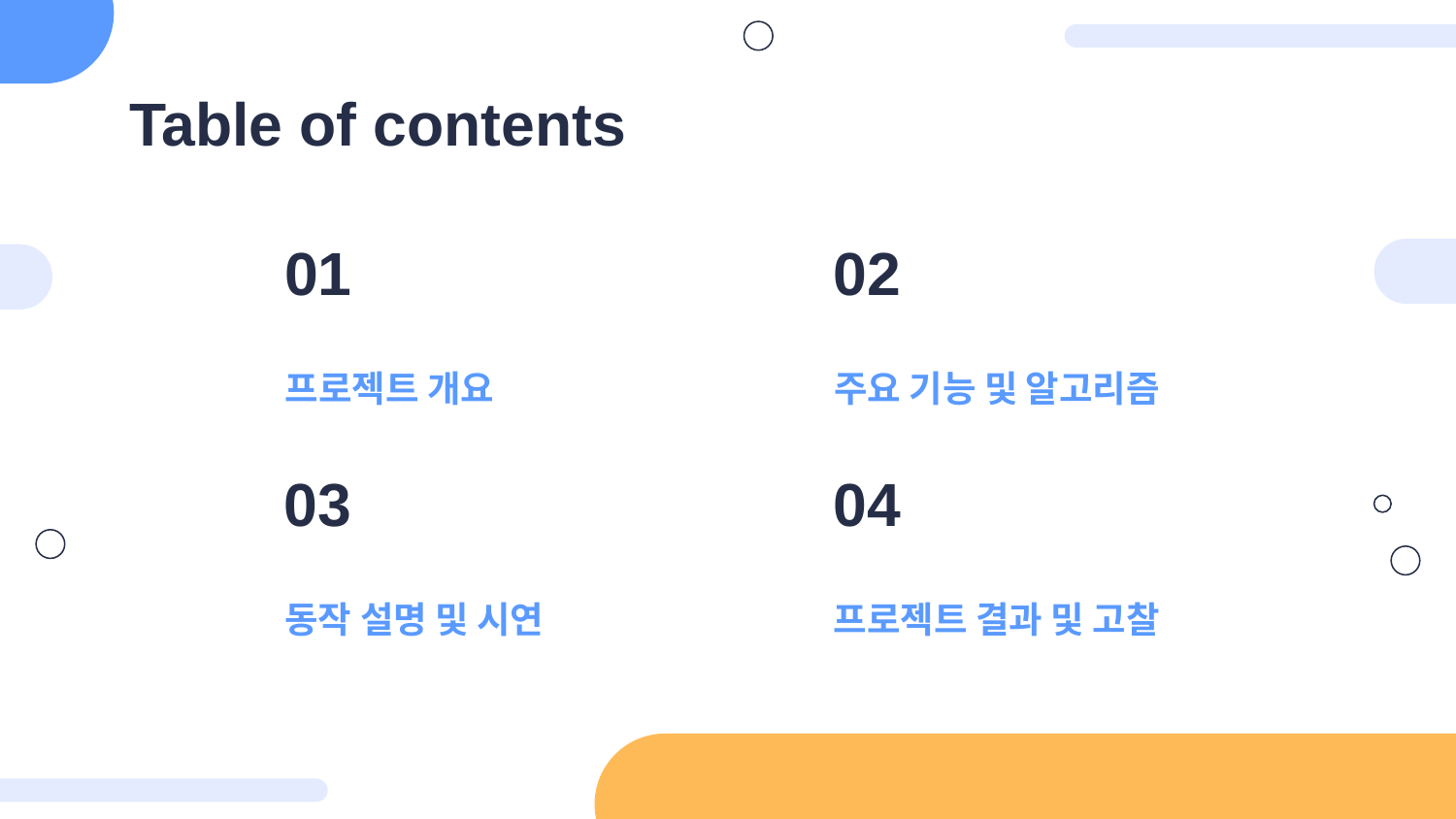

# Table of contents
01
02
프로젝트 개요
주요 기능 및 알고리즘
03
04
프로젝트 결과 및 고찰
동작 설명 및 시연